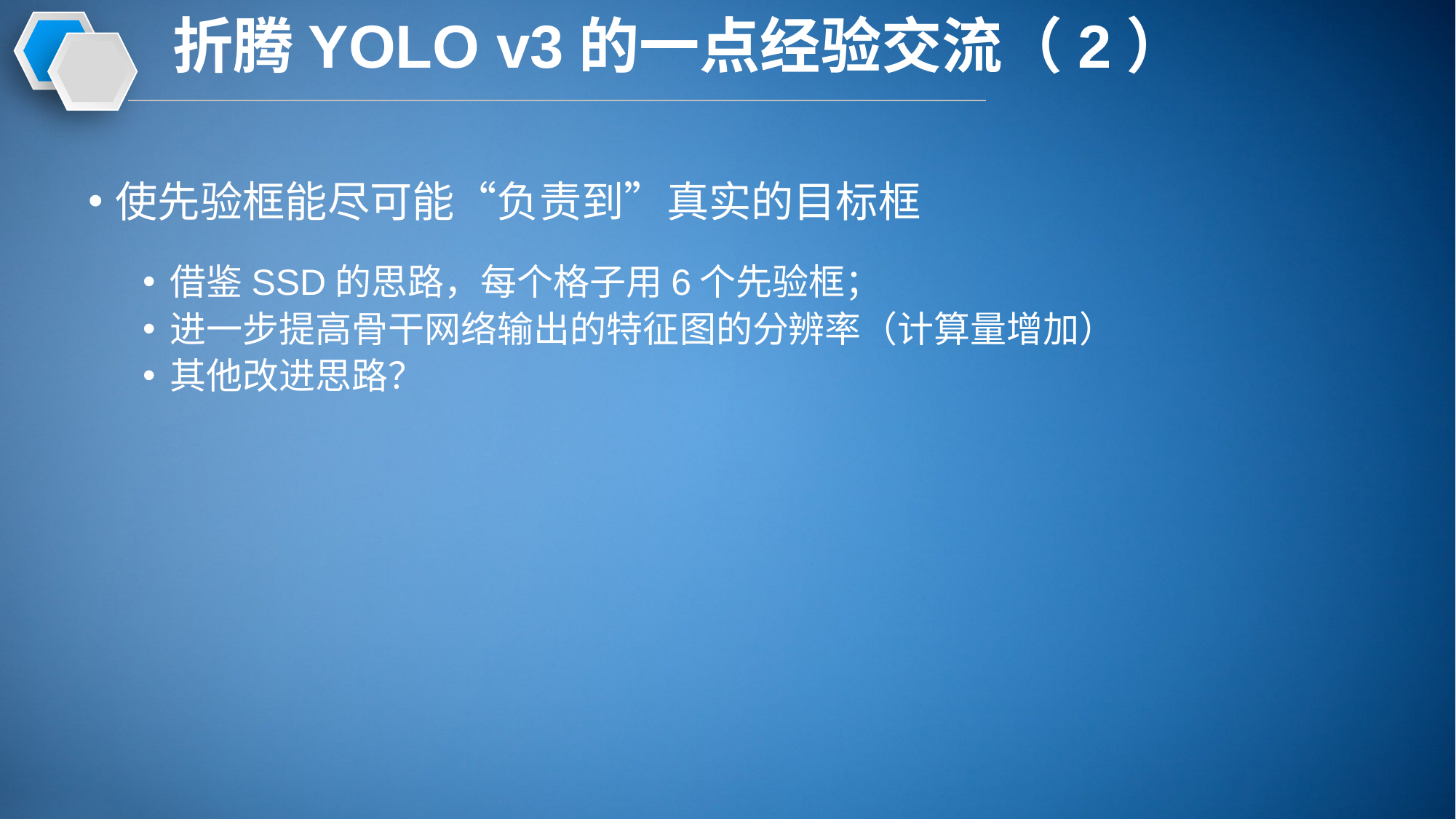

# 折腾YOLO v3的一点经验交流（2）
使先验框能尽可能“负责到”真实的目标框
借鉴SSD的思路，每个格子用6个先验框；
进一步提高骨干网络输出的特征图的分辨率（计算量增加）
其他改进思路？